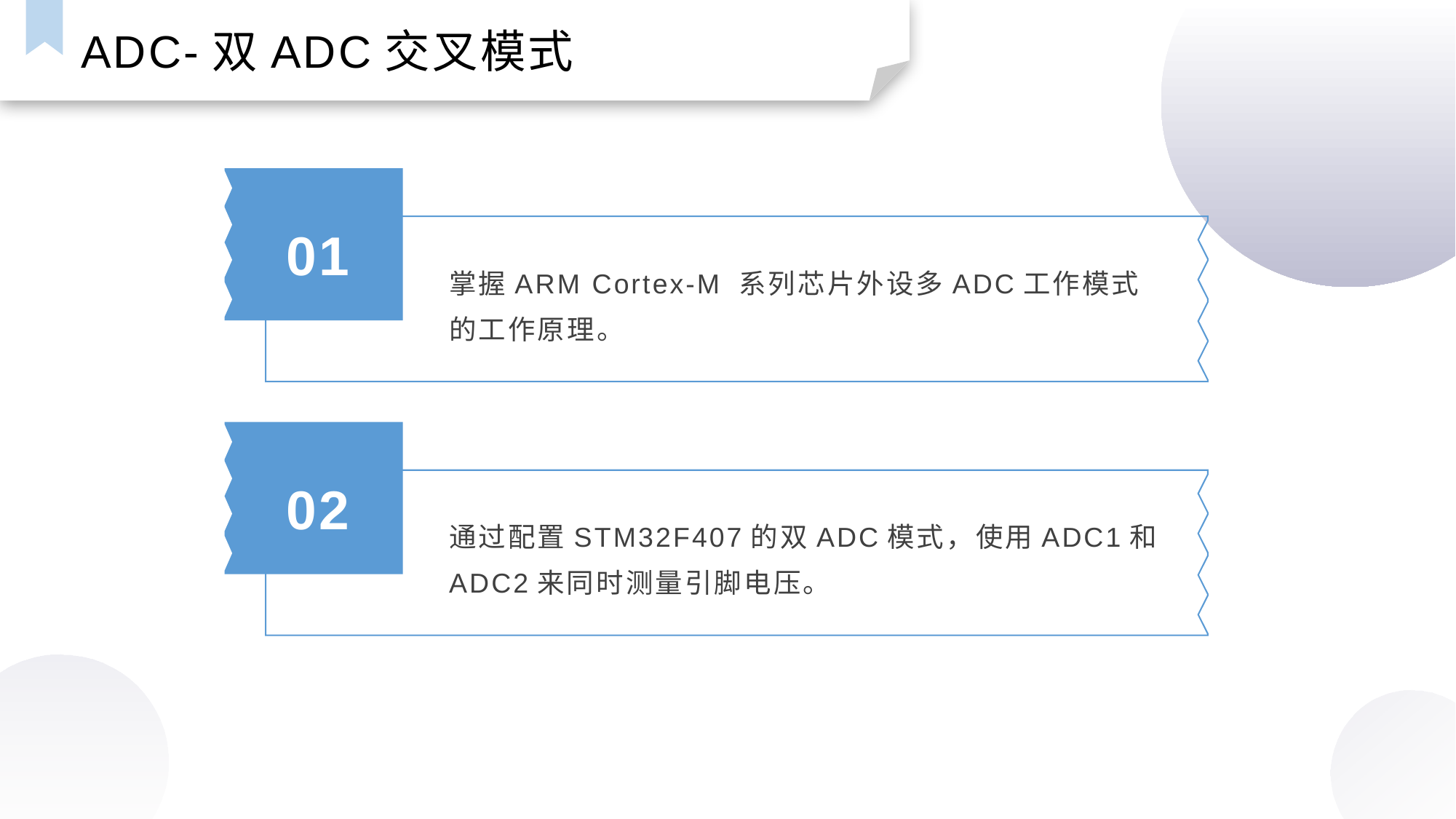

ADC-双ADC交叉模式

01

掌握ARM Cortex-M 系列芯片外设多ADC工作模式的工作原理。

02
通过配置STM32F407的双ADC模式，使用ADC1和ADC2来同时测量引脚电压。